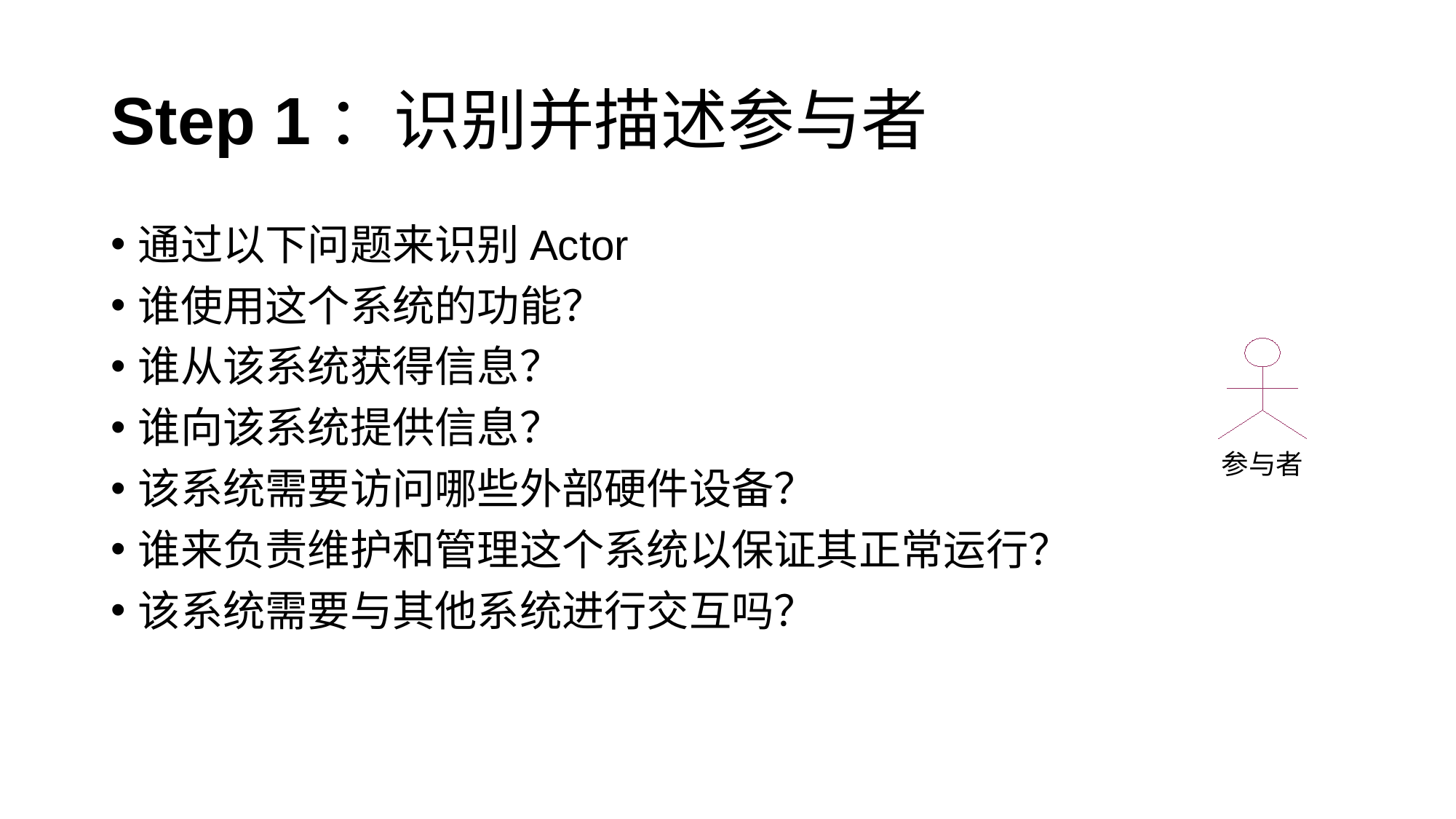

# Step 1：识别并描述参与者
通过以下问题来识别Actor
谁使用这个系统的功能？
谁从该系统获得信息？
谁向该系统提供信息？
该系统需要访问哪些外部硬件设备？
谁来负责维护和管理这个系统以保证其正常运行？
该系统需要与其他系统进行交互吗？

参与者